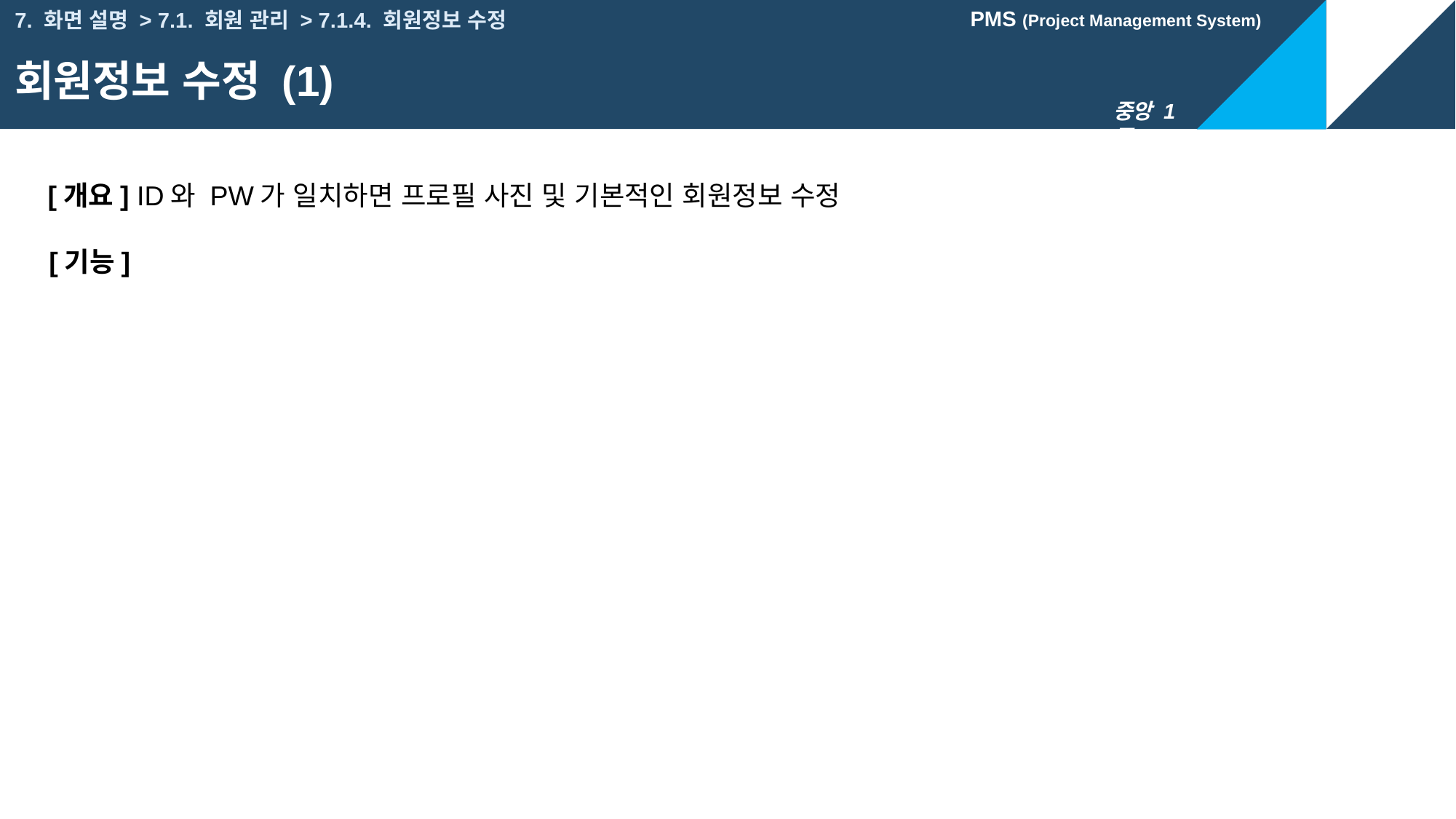

7. 화면 설명 > 7.1. 회원 관리 > 7.1.4. 회원정보 수정
회원정보 수정 (1)
[개요] ID와 PW가 일치하면 프로필 사진 및 기본적인 회원정보 수정
[기능]